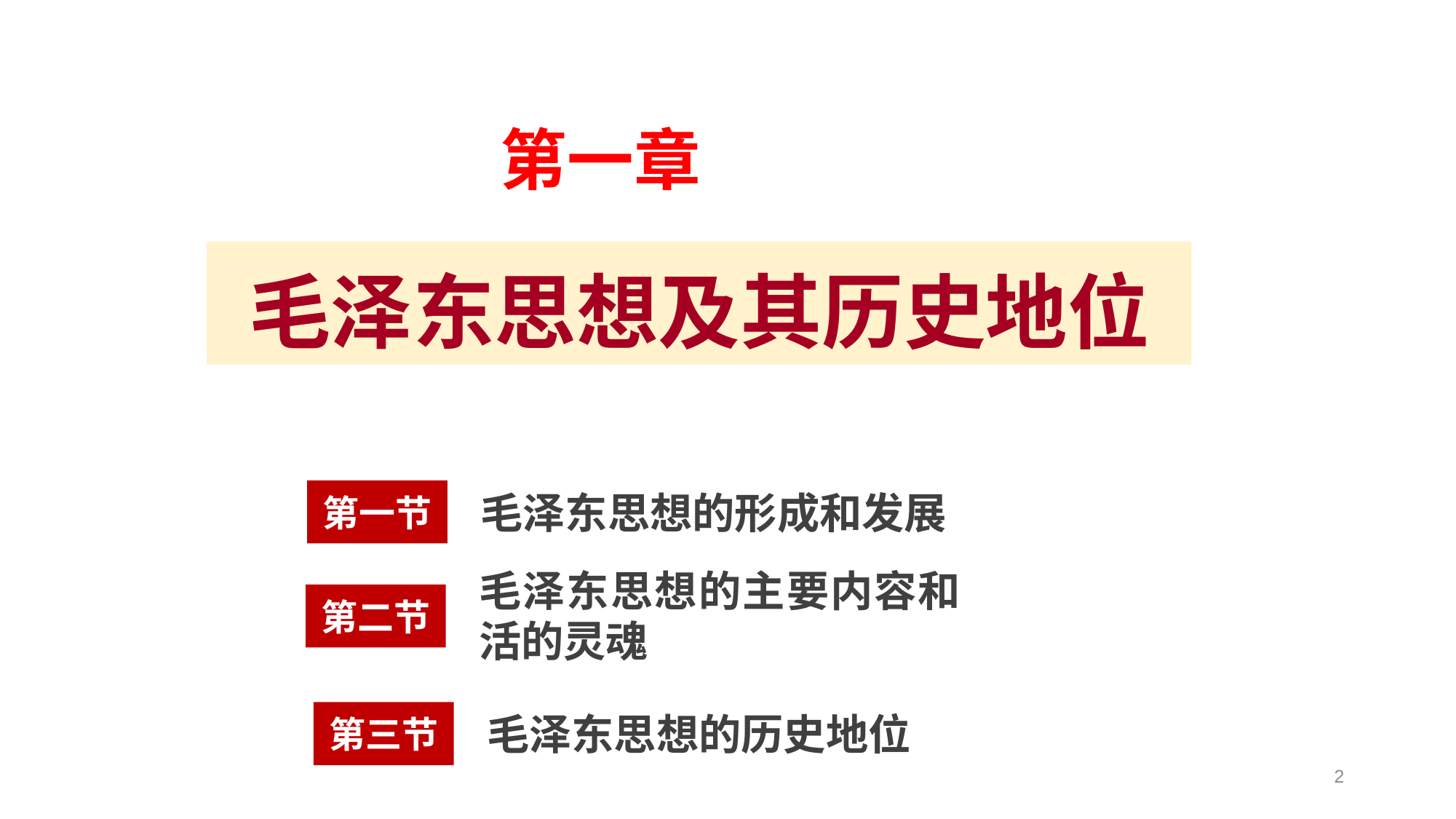

第一章
毛泽东思想及其历史地位
第一节
毛泽东思想的形成和发展
毛泽东思想的主要内容和活的灵魂
第二节
第三节
毛泽东思想的历史地位
2